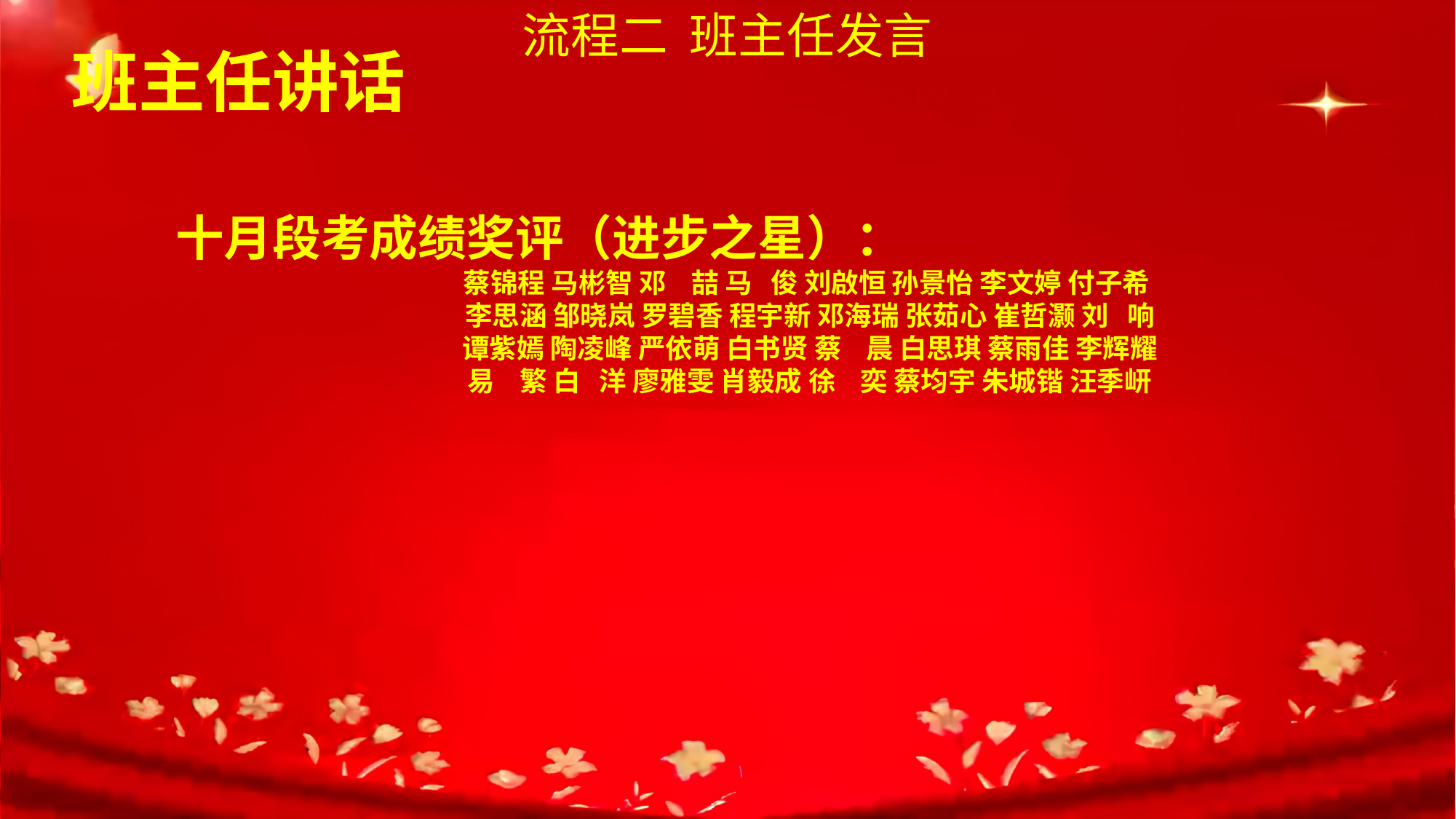

流程二  班主任发言
   班主任讲话
十月段考成绩奖评（进步之星）：
蔡锦程 马彬智 邓    喆 马   俊 刘啟恒 孙景怡 李文婷 付子希
李思涵 邹晓岚 罗碧香 程宇新 邓海瑞 张茹心 崔哲灏 刘   响
谭紫嫣 陶凌峰 严依萌 白书贤 蔡    晨 白思琪 蔡雨佳 李辉耀
易    繁 白   洋 廖雅雯 肖毅成 徐    奕 蔡均宇 朱城锴 汪季岍